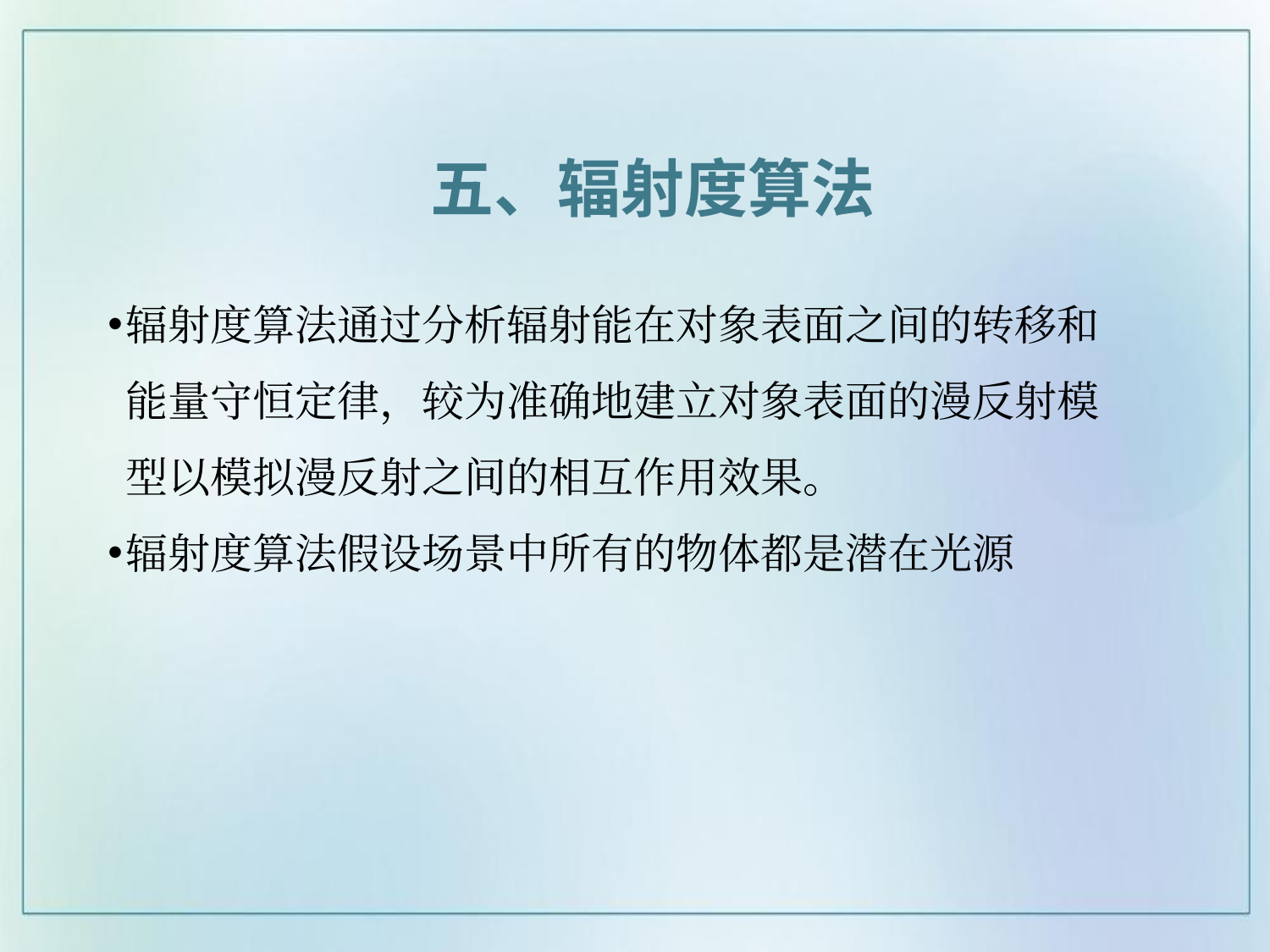

五、辐射度算法
辐射度算法通过分析辐射能在对象表面之间的转移和能量守恒定律，较为准确地建立对象表面的漫反射模型以模拟漫反射之间的相互作用效果。
辐射度算法假设场景中所有的物体都是潜在光源